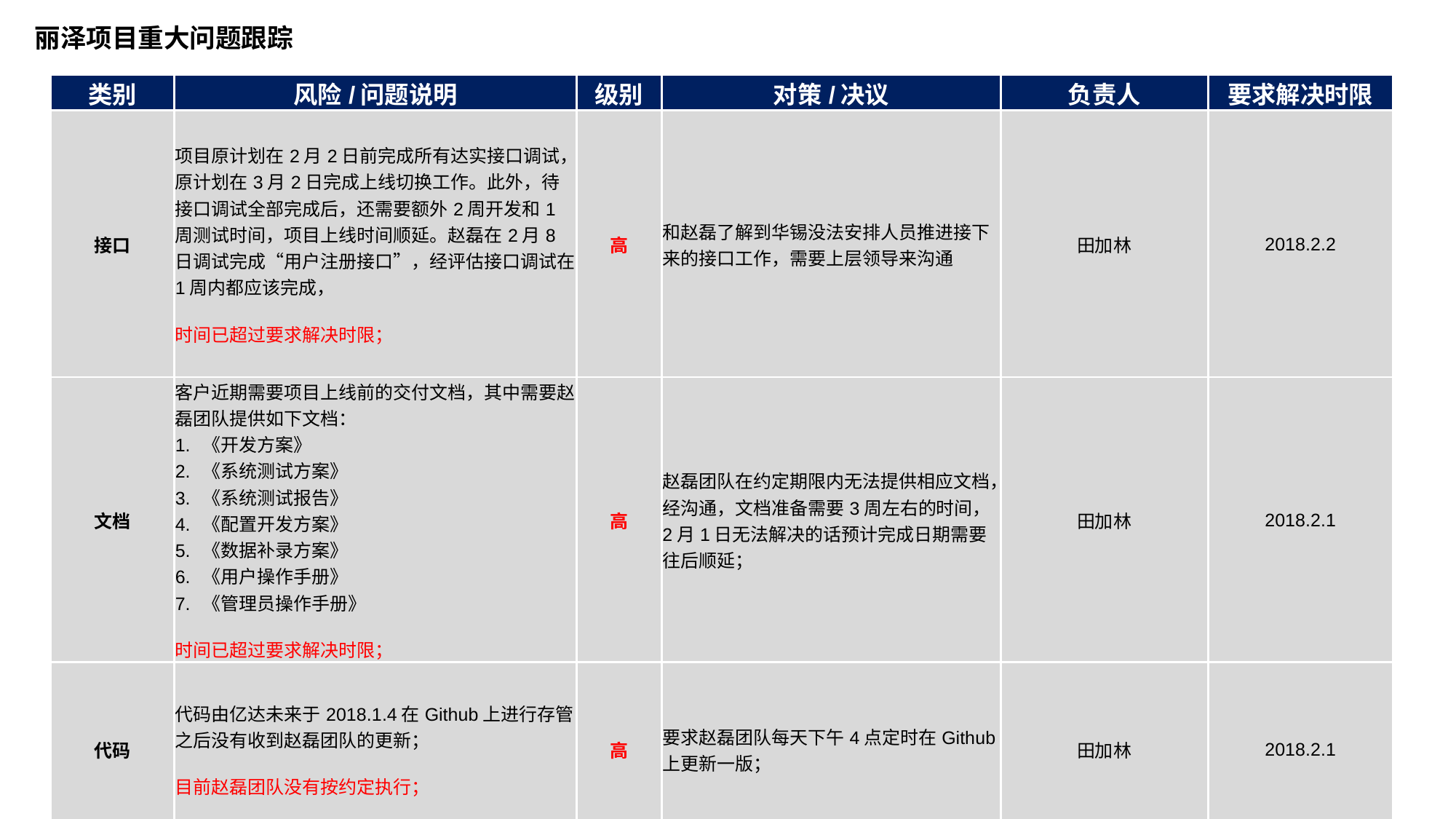

# 丽泽项目重大问题跟踪
| 类别 | 风险/问题说明 | 级别 | 对策/决议 | 负责人 | 要求解决时限 |
| --- | --- | --- | --- | --- | --- |
| 接口 | 项目原计划在2月2日前完成所有达实接口调试，原计划在3月2日完成上线切换工作。此外，待接口调试全部完成后，还需要额外2周开发和1周测试时间，项目上线时间顺延。赵磊在2月8日调试完成“用户注册接口”，经评估接口调试在1周内都应该完成， 时间已超过要求解决时限； | 高 | 和赵磊了解到华锡没法安排人员推进接下来的接口工作，需要上层领导来沟通 | 田加林 | 2018.2.2 |
| 文档 | 客户近期需要项目上线前的交付文档，其中需要赵磊团队提供如下文档： 《开发方案》 《系统测试方案》 《系统测试报告》 《配置开发方案》 《数据补录方案》 《用户操作手册》 《管理员操作手册》 时间已超过要求解决时限； | 高 | 赵磊团队在约定期限内无法提供相应文档，经沟通，文档准备需要3周左右的时间，2月1日无法解决的话预计完成日期需要往后顺延； | 田加林 | 2018.2.1 |
| 代码 | 代码由亿达未来于2018.1.4在Github上进行存管，之后没有收到赵磊团队的更新； 目前赵磊团队没有按约定执行； | 高 | 要求赵磊团队每天下午4点定时在Github上更新一版； | 田加林 | 2018.2.1 |